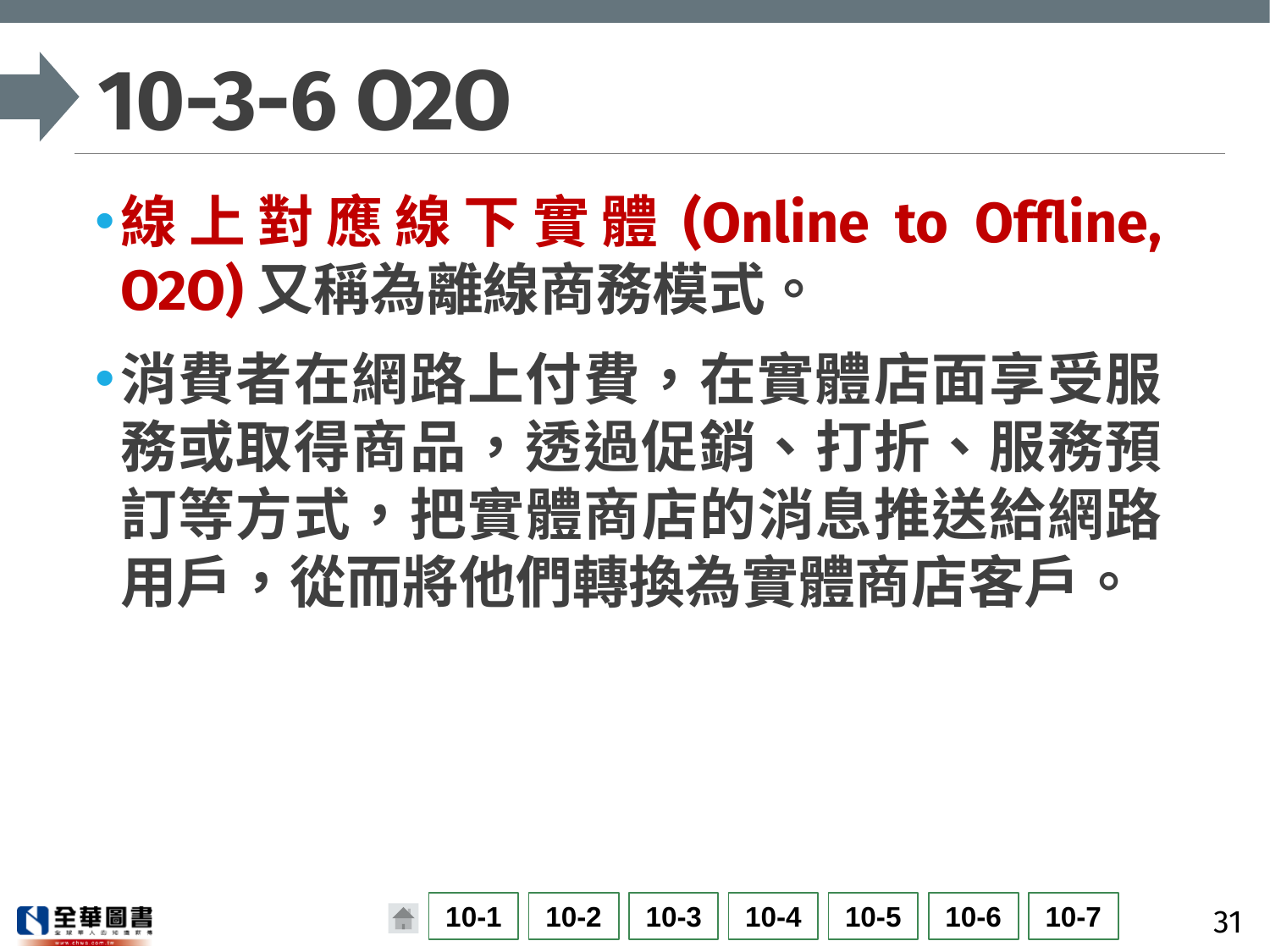

# 10-3-6 O2O
線上對應線下實體(Online to Offline, O2O)又稱為離線商務模式。
消費者在網路上付費，在實體店面享受服務或取得商品，透過促銷、打折、服務預訂等方式，把實體商店的消息推送給網路用戶，從而將他們轉換為實體商店客戶。
31